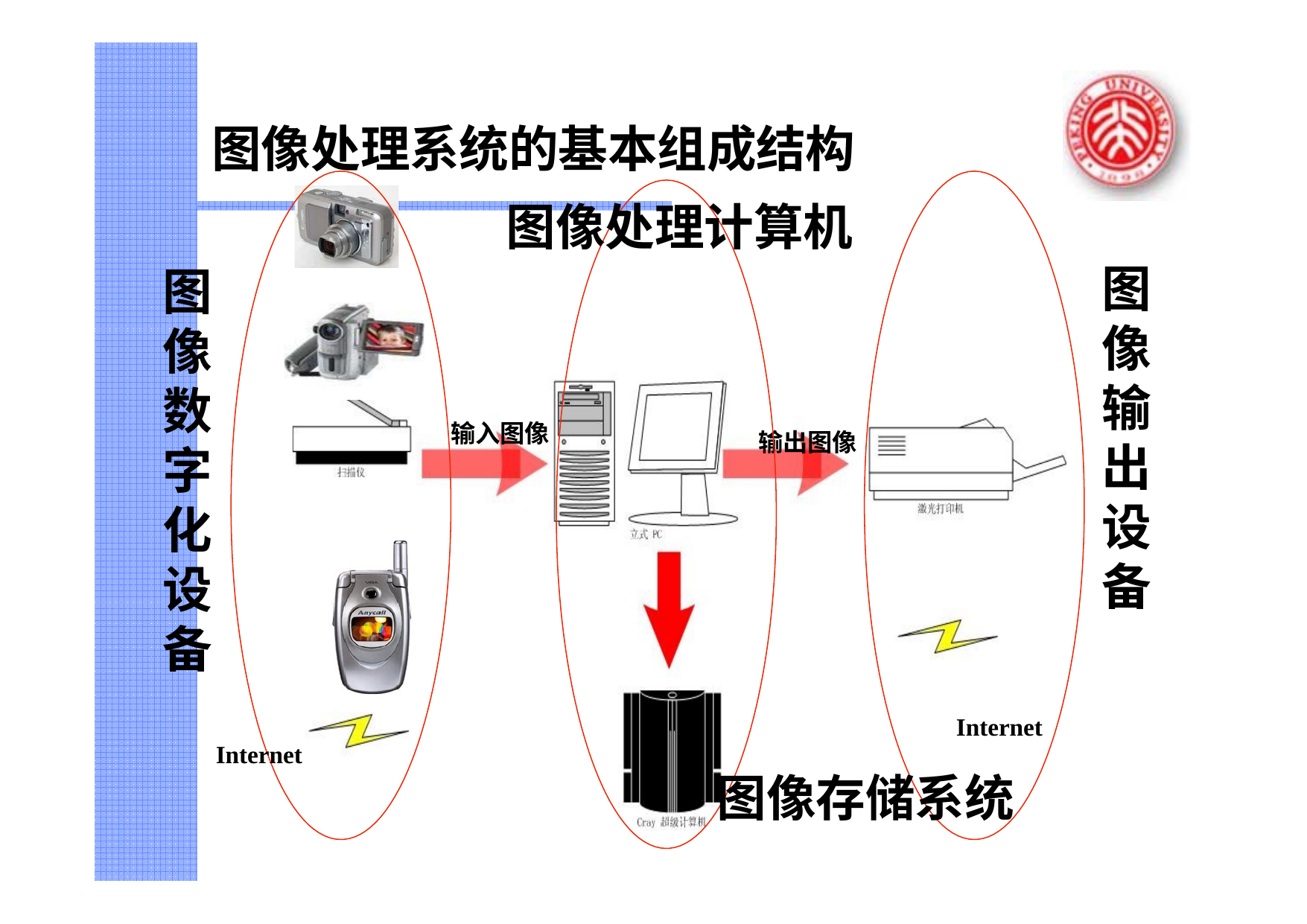

图像处理系统的基本组成结构
图像处理计算机
图 像

图 像 输 出 设 备

数 字 化 设 备
输入图像
输出图像

Internet
Internet
图像存储系统